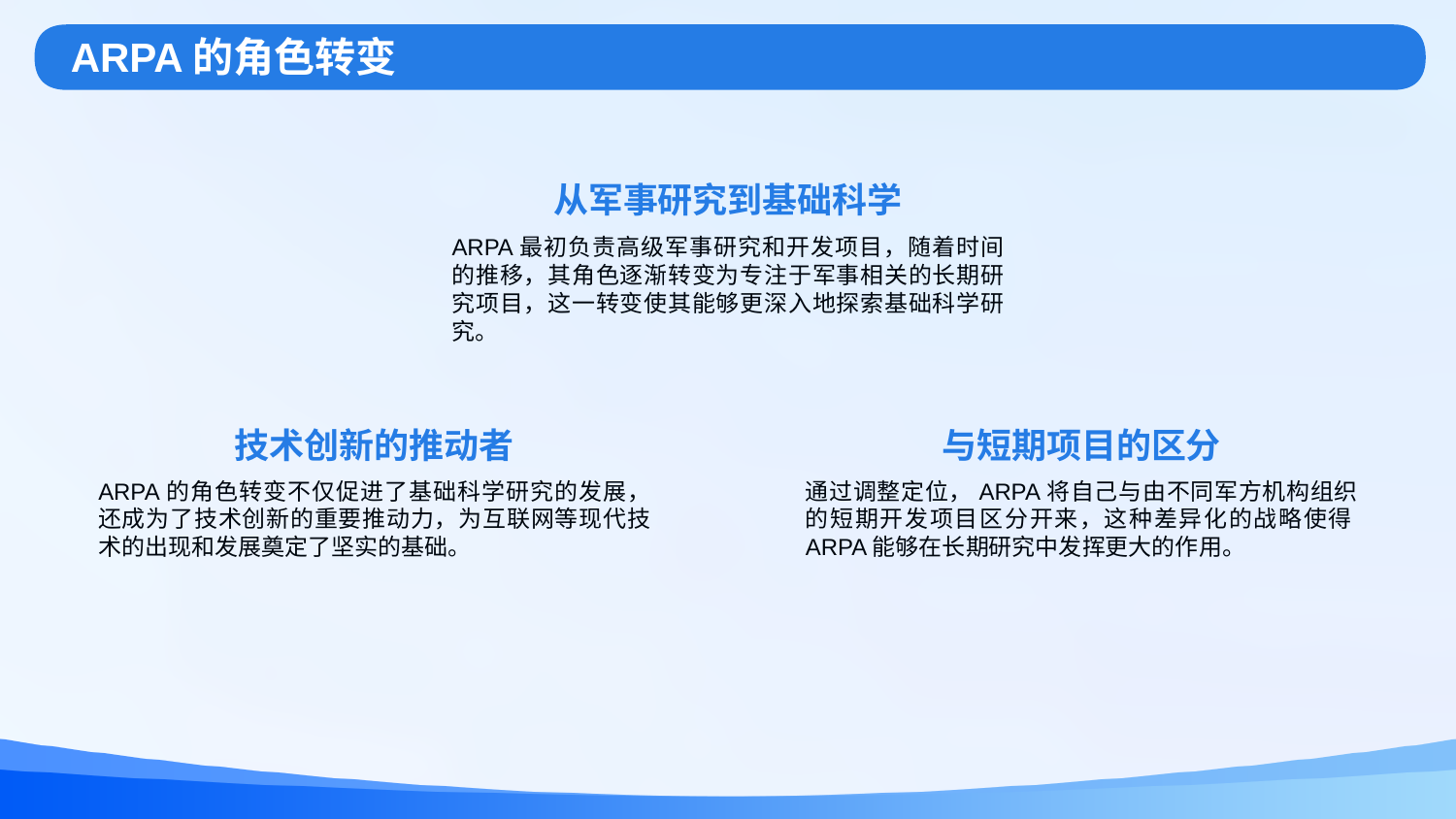

ARPA的角色转变

从军事研究到基础科学
ARPA最初负责高级军事研究和开发项目，随着时间的推移，其角色逐渐转变为专注于军事相关的长期研究项目，这一转变使其能够更深入地探索基础科学研究。
技术创新的推动者
与短期项目的区分
ARPA的角色转变不仅促进了基础科学研究的发展，还成为了技术创新的重要推动力，为互联网等现代技术的出现和发展奠定了坚实的基础。
通过调整定位，ARPA将自己与由不同军方机构组织的短期开发项目区分开来，这种差异化的战略使得ARPA能够在长期研究中发挥更大的作用。